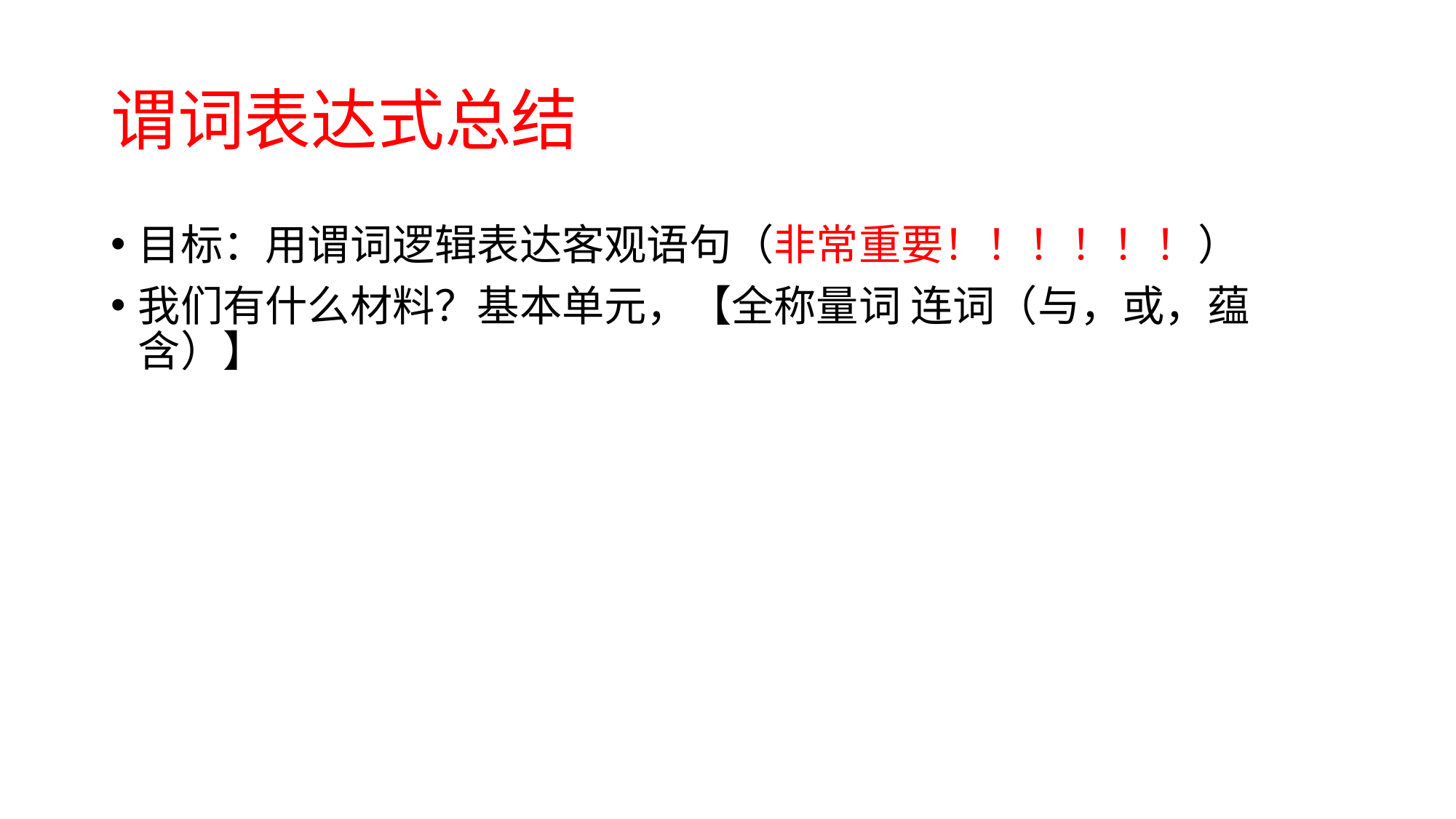

# 谓词表达式总结
目标：用谓词逻辑表达客观语句（非常重要！！！！！！）
我们有什么材料？基本单元，【全称量词 连词（与，或，蕴含）】